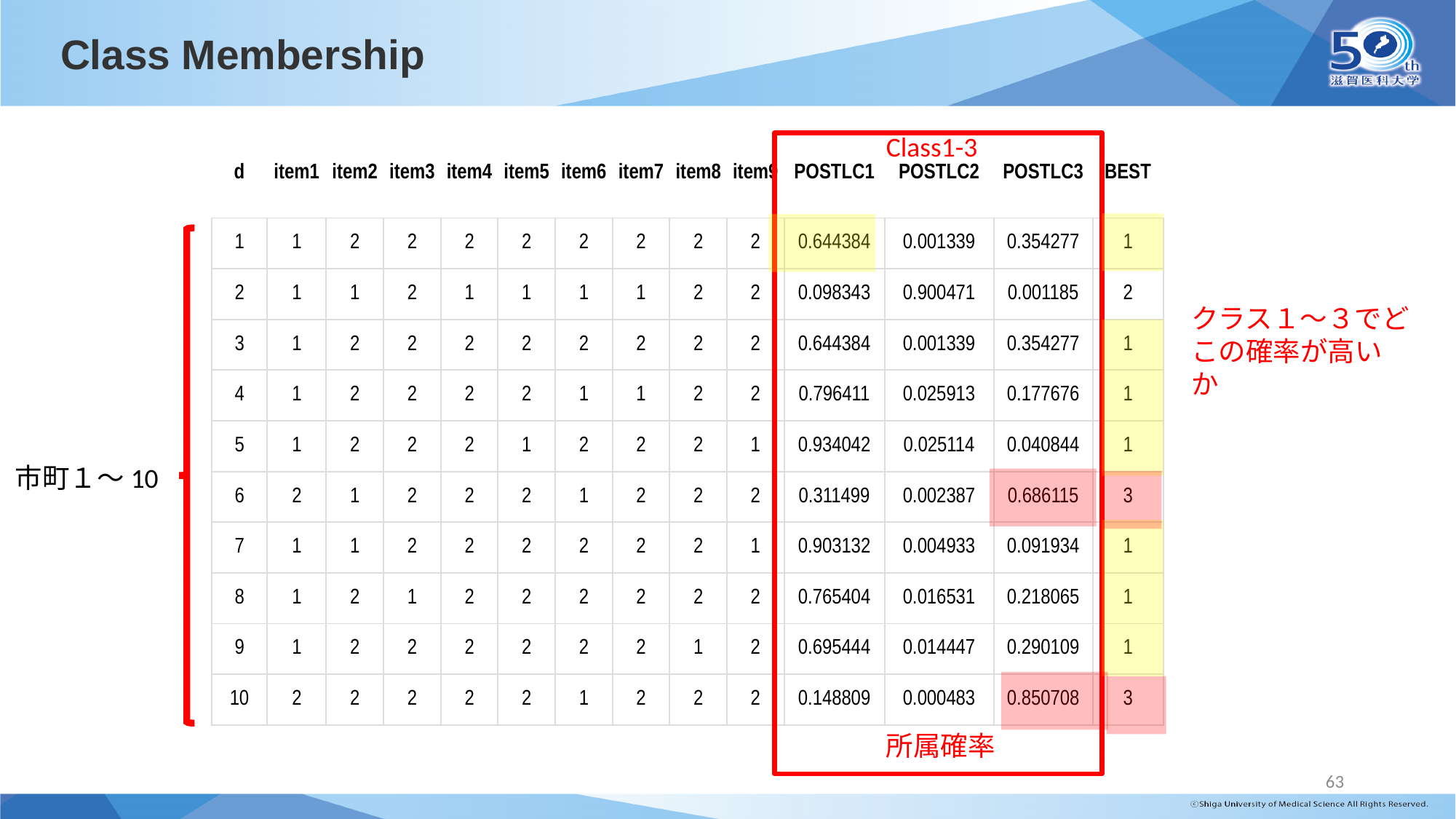

# Class Membership
Class1-3

| d | item1 | item2 | item3 | item4 | item5 | item6 | item7 | item8 | item9 | POSTLC1 | POSTLC2 | POSTLC3 | BEST |
| --- | --- | --- | --- | --- | --- | --- | --- | --- | --- | --- | --- | --- | --- |
| 1 | 1 | 2 | 2 | 2 | 2 | 2 | 2 | 2 | 2 | 0.644384 | 0.001339 | 0.354277 | 1 |
| 2 | 1 | 1 | 2 | 1 | 1 | 1 | 1 | 2 | 2 | 0.098343 | 0.900471 | 0.001185 | 2 |
| 3 | 1 | 2 | 2 | 2 | 2 | 2 | 2 | 2 | 2 | 0.644384 | 0.001339 | 0.354277 | 1 |
| 4 | 1 | 2 | 2 | 2 | 2 | 1 | 1 | 2 | 2 | 0.796411 | 0.025913 | 0.177676 | 1 |
| 5 | 1 | 2 | 2 | 2 | 1 | 2 | 2 | 2 | 1 | 0.934042 | 0.025114 | 0.040844 | 1 |
| 6 | 2 | 1 | 2 | 2 | 2 | 1 | 2 | 2 | 2 | 0.311499 | 0.002387 | 0.686115 | 3 |
| 7 | 1 | 1 | 2 | 2 | 2 | 2 | 2 | 2 | 1 | 0.903132 | 0.004933 | 0.091934 | 1 |
| 8 | 1 | 2 | 1 | 2 | 2 | 2 | 2 | 2 | 2 | 0.765404 | 0.016531 | 0.218065 | 1 |
| 9 | 1 | 2 | 2 | 2 | 2 | 2 | 2 | 1 | 2 | 0.695444 | 0.014447 | 0.290109 | 1 |
| 10 | 2 | 2 | 2 | 2 | 2 | 1 | 2 | 2 | 2 | 0.148809 | 0.000483 | 0.850708 | 3 |

クラス１～３でどこの確率が高いか

市町１～10

所属確率
63